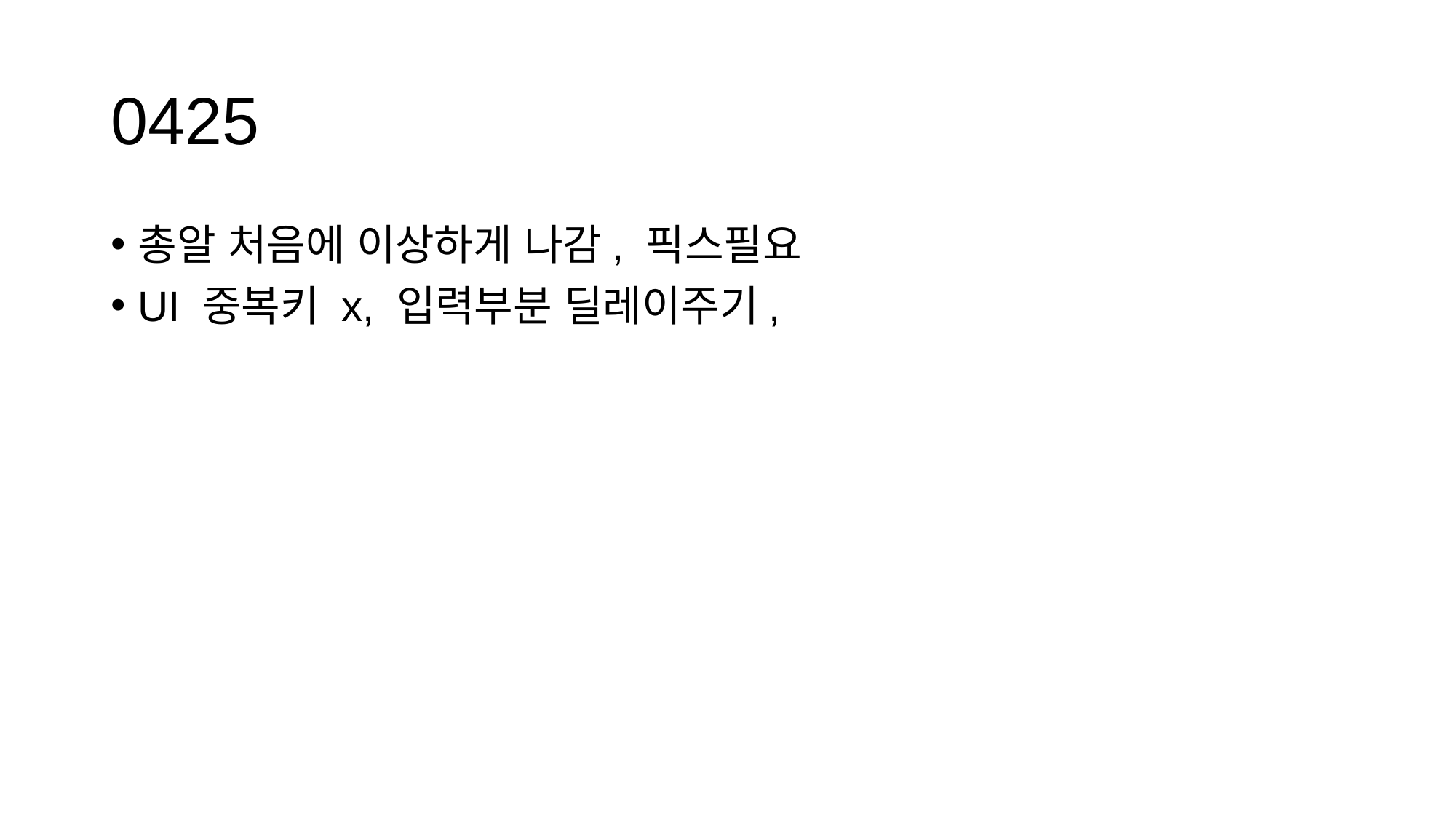

# 0425
총알 처음에 이상하게 나감, 픽스필요
UI 중복키 x, 입력부분 딜레이주기,